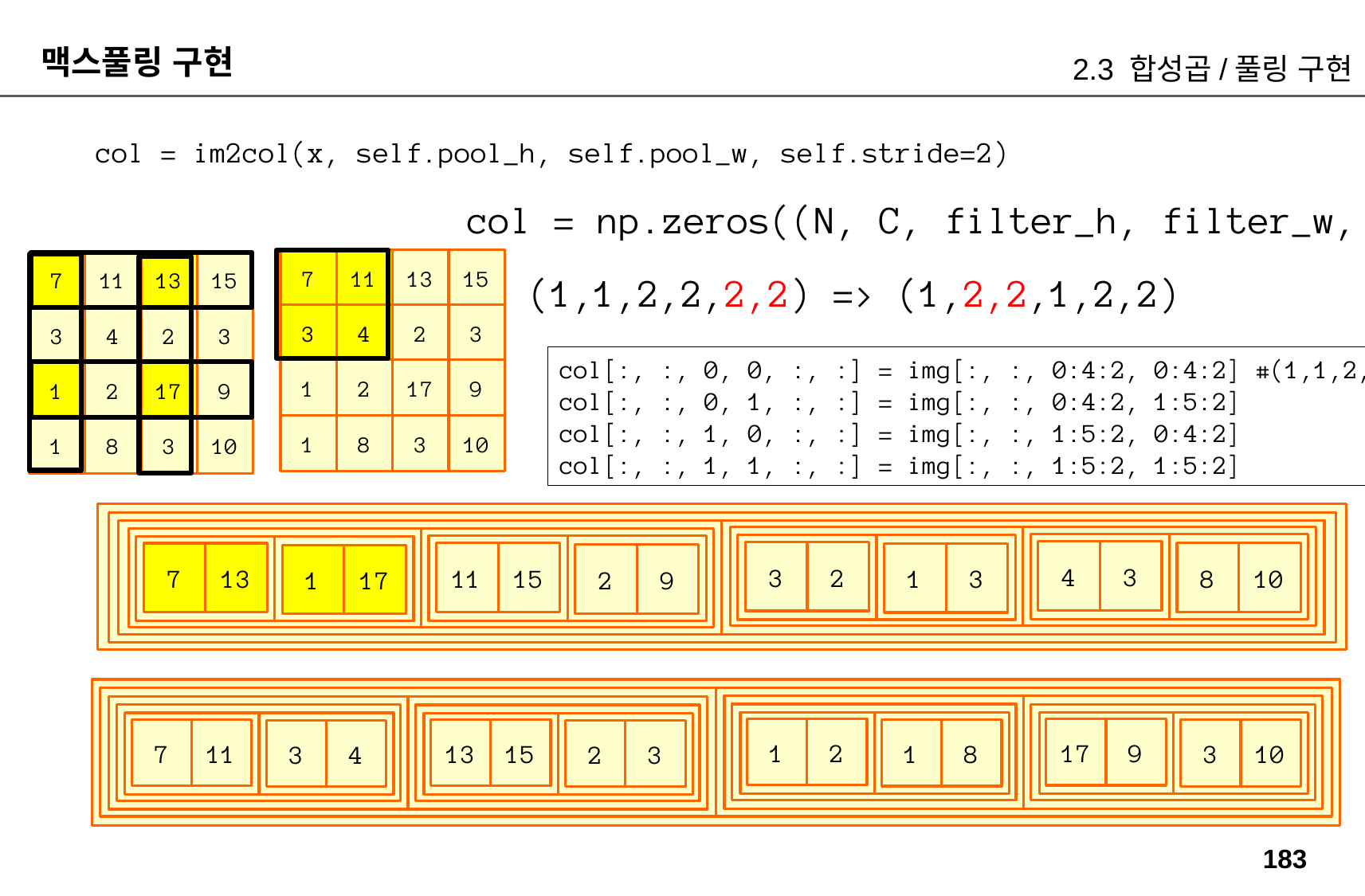

맥스풀링 구현
2.3 합성곱/풀링 구현
col = im2col(x, self.pool_h, self.pool_w, self.stride=2)
col = np.zeros((N, C, filter_h, filter_w, out_h, out_w))
7
11
13
15

7
11
13
15

(1,1,2,2,2,2) => (1,2,2,1,2,2)
3
4
2
3
3
4
2
3
col[:, :, 0, 0, :, :] = img[:, :, 0:4:2, 0:4:2] #(1,1,2,2)
col[:, :, 0, 1, :, :] = img[:, :, 0:4:2, 1:5:2]
col[:, :, 1, 0, :, :] = img[:, :, 1:5:2, 0:4:2]
col[:, :, 1, 1, :, :] = img[:, :, 1:5:2, 1:5:2]
1
2
17
9

1
2
17
9
1
8
3
10
1
8
3
10

4
3
3
2
11
15
8
10
7
13
1
3
2
9
1
17

1
2
17
9
7
11
13
15
1
8
3
10
3
4
2
3